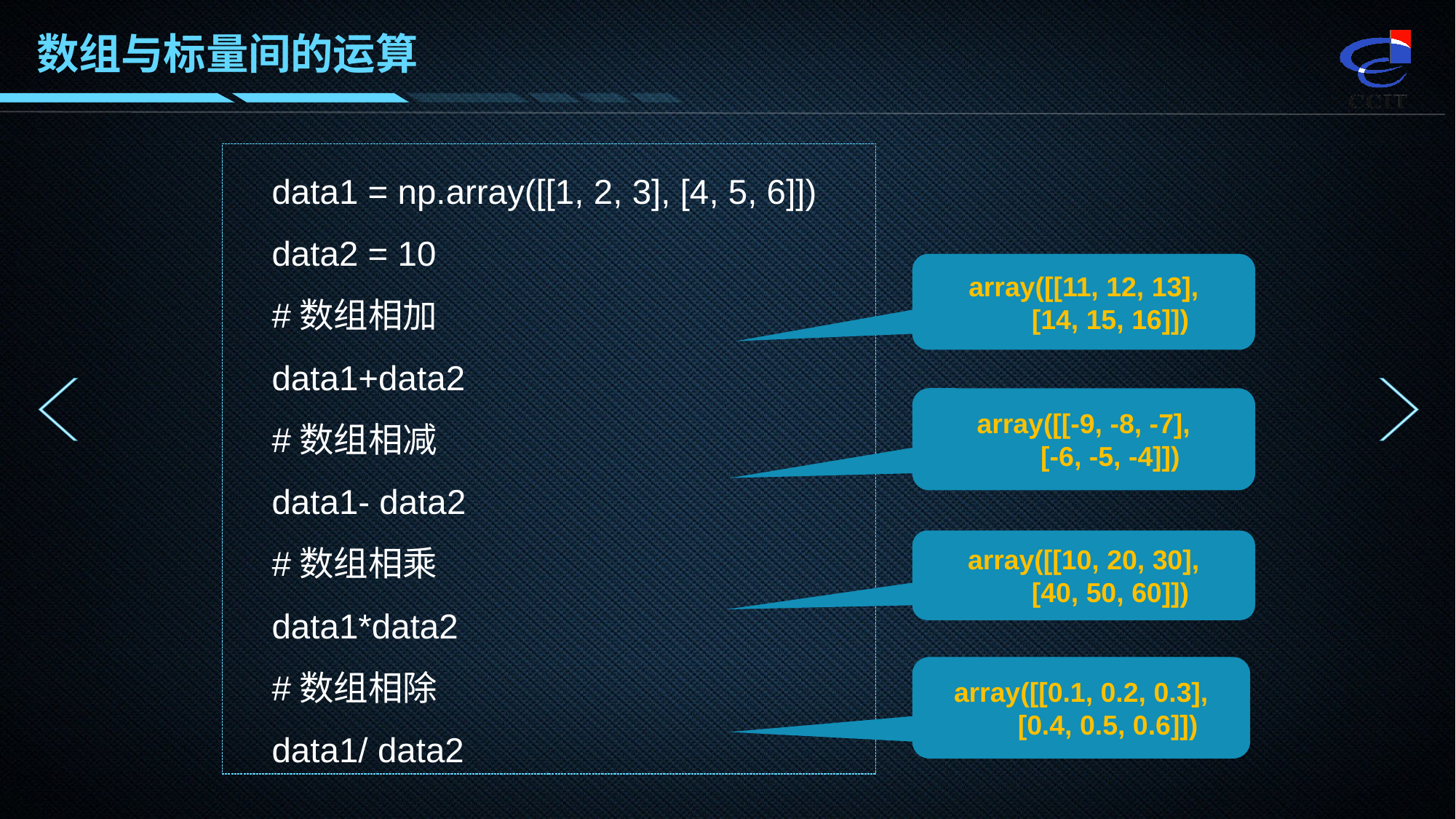

data1 = np.array([[1, 2, 3], [4, 5, 6]])
data2 = 10
#数组相加
data1+data2
#数组相减
data1- data2
#数组相乘
data1*data2
#数组相除
data1/ data2
array([[11, 12, 13],
       [14, 15, 16]])
array([[-9, -8, -7],
       [-6, -5, -4]])
array([[10, 20, 30],
       [40, 50, 60]])
array([[0.1, 0.2, 0.3],
       [0.4, 0.5, 0.6]])